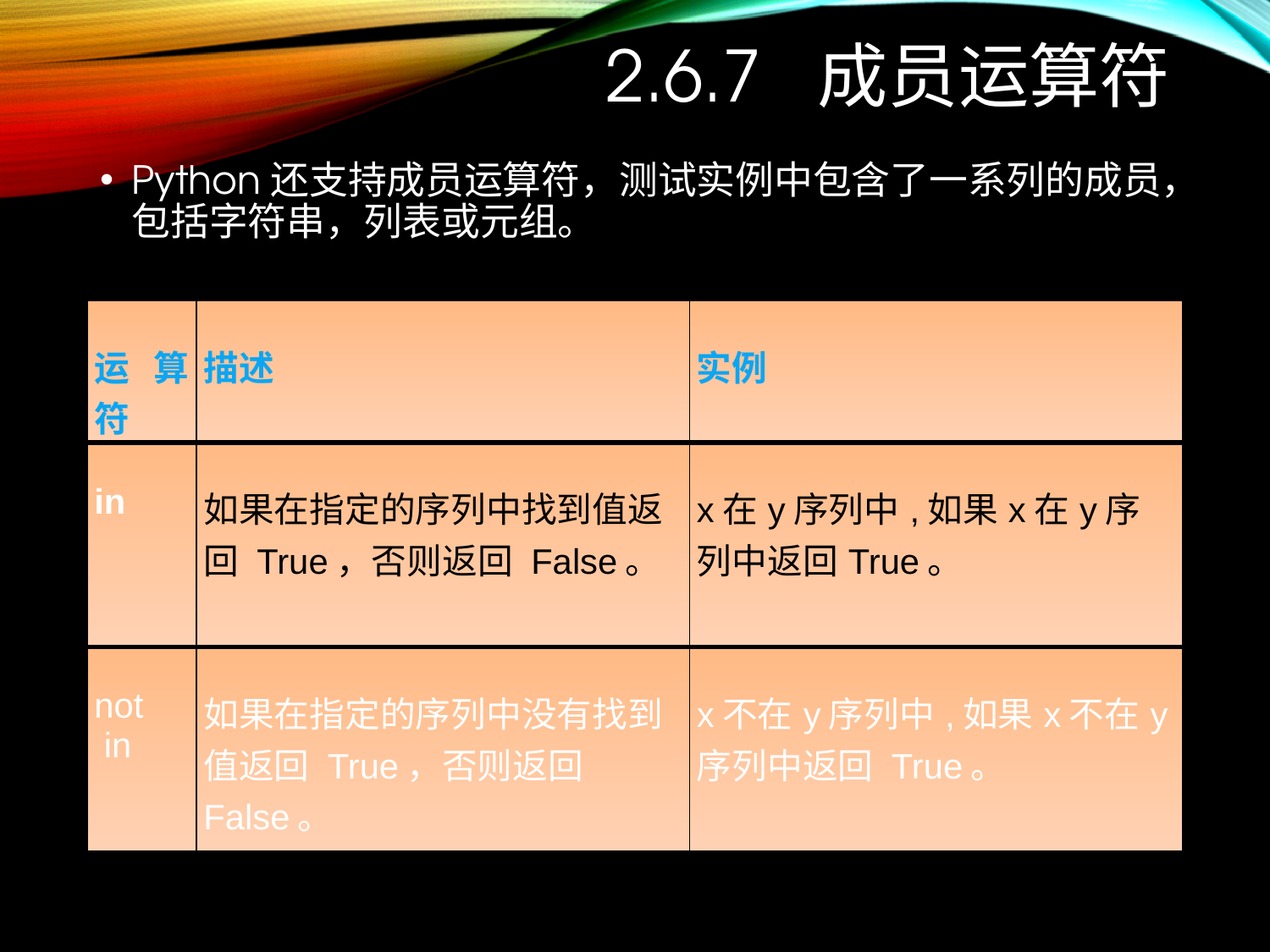

# 2.6.7  成员运算符
Python还支持成员运算符，测试实例中包含了一系列的成员，包括字符串，列表或元组。

| 运算符 | 描述 | 实例 |
| --- | --- | --- |
| in | 如果在指定的序列中找到值返回 True，否则返回 False。 | x在y序列中,如果x在y序列中返回True。 |
| not in | 如果在指定的序列中没有找到值返回 True，否则返回 False。 | x不在y序列中,如果x不在y序列中返回 True。 |